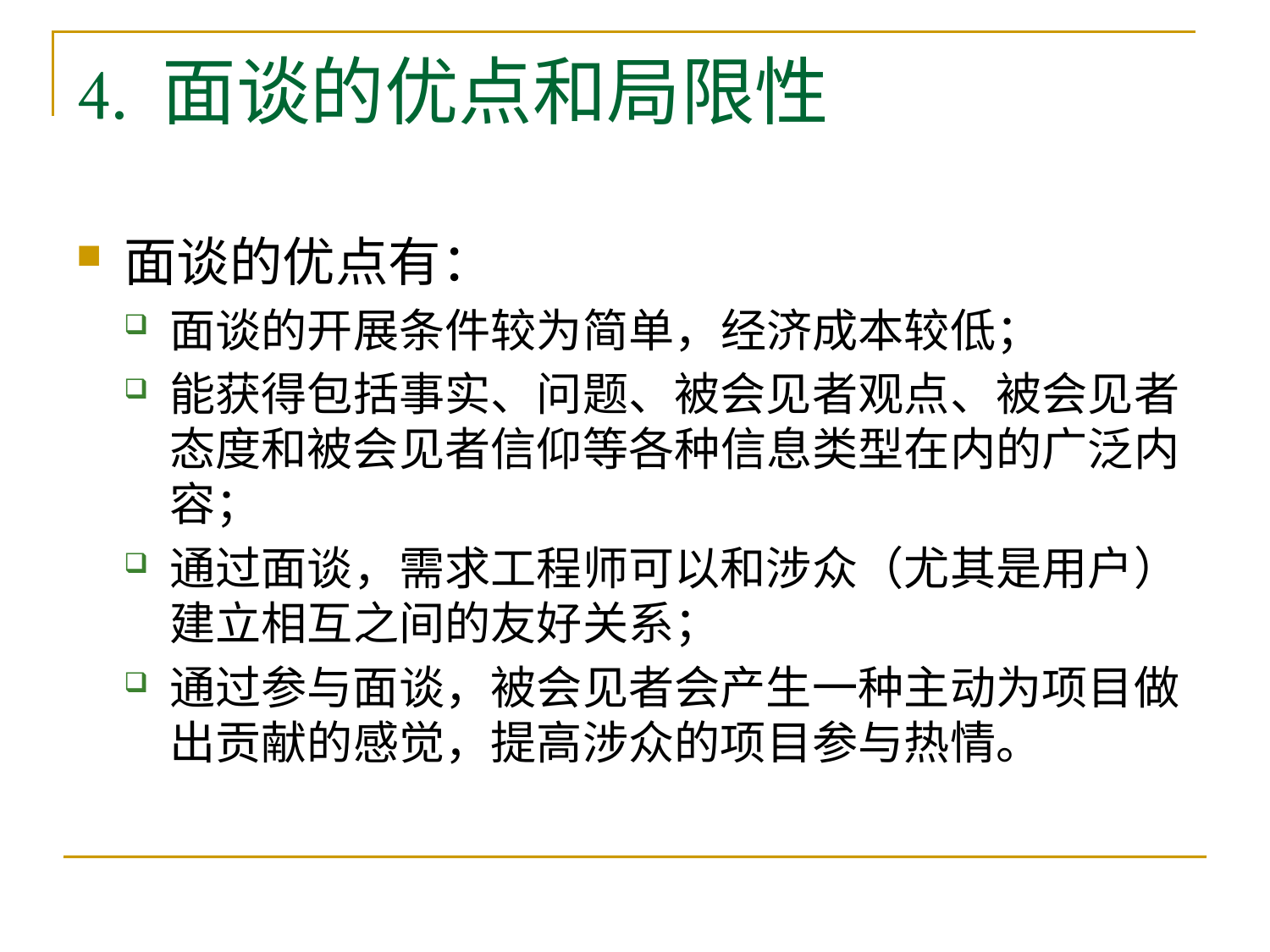

# 4. 面谈的优点和局限性
面谈的优点有：
面谈的开展条件较为简单，经济成本较低；
能获得包括事实、问题、被会见者观点、被会见者态度和被会见者信仰等各种信息类型在内的广泛内容；
通过面谈，需求工程师可以和涉众（尤其是用户）建立相互之间的友好关系；
通过参与面谈，被会见者会产生一种主动为项目做出贡献的感觉，提高涉众的项目参与热情。